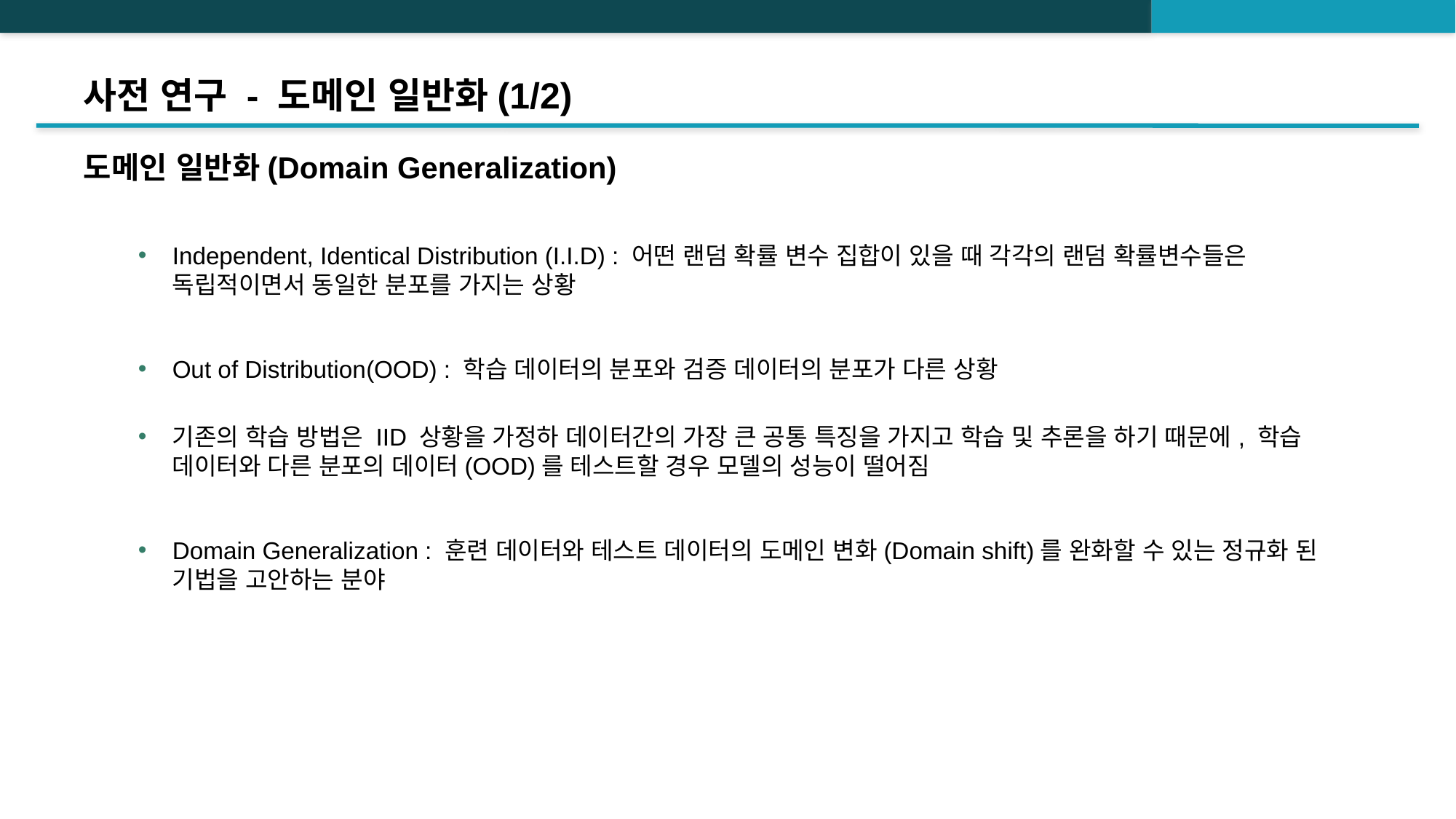

# 사전 연구 - 도메인 일반화(1/2)
도메인 일반화(Domain Generalization)

Independent, Identical Distribution (I.I.D) : 어떤 랜덤 확률 변수 집합이 있을 때 각각의 랜덤 확률변수들은 독립적이면서 동일한 분포를 가지는 상황

Out of Distribution(OOD) : 학습 데이터의 분포와 검증 데이터의 분포가 다른 상황

기존의 학습 방법은 IID 상황을 가정하 데이터간의 가장 큰 공통 특징을 가지고 학습 및 추론을 하기 때문에, 학습 데이터와 다른 분포의 데이터(OOD)를 테스트할 경우 모델의 성능이 떨어짐

Domain Generalization : 훈련 데이터와 테스트 데이터의 도메인 변화(Domain shift)를 완화할 수 있는 정규화 된 기법을 고안하는 분야